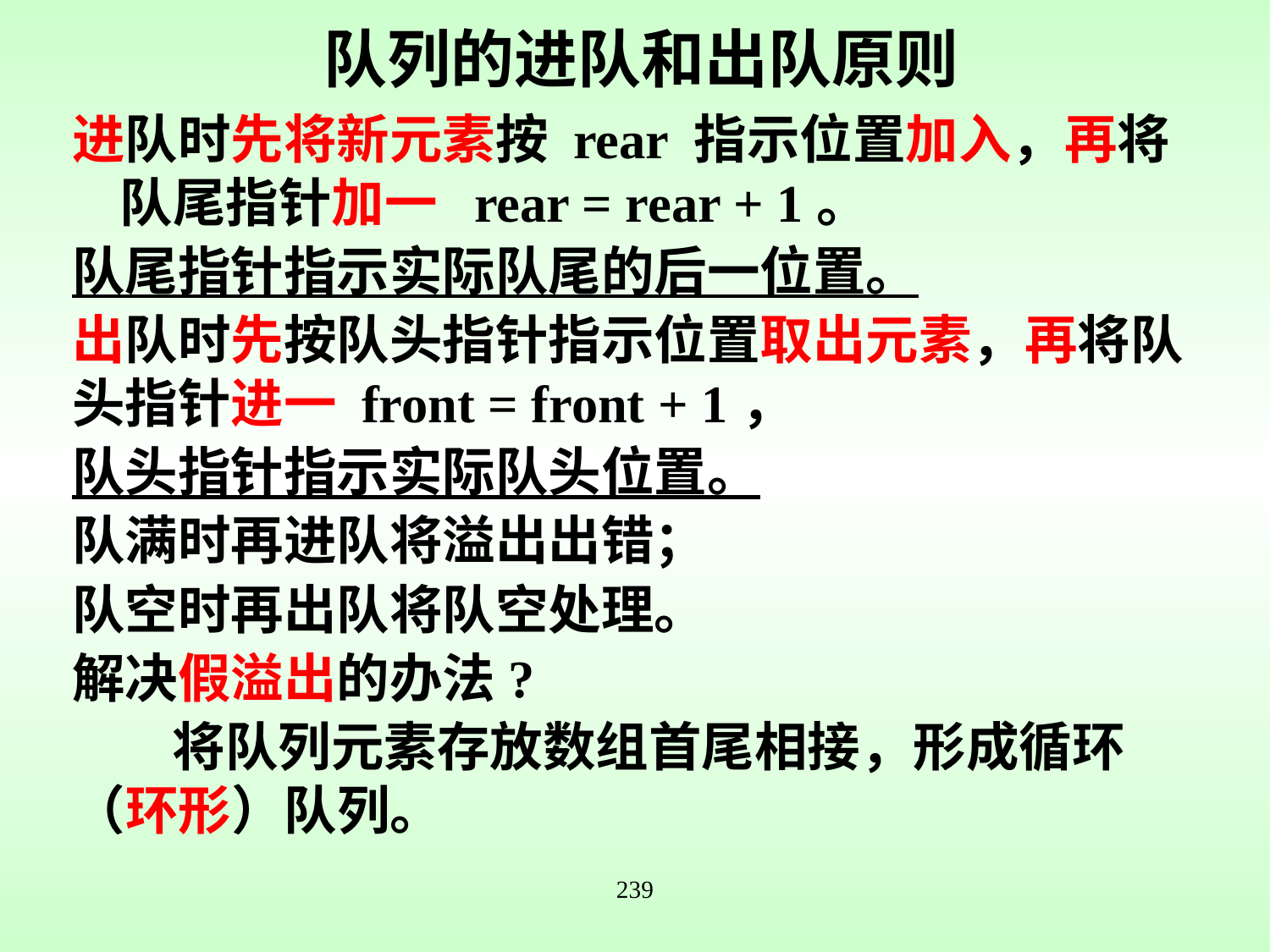

# 队列的进队和出队原则
进队时先将新元素按 rear 指示位置加入，再将队尾指针加一  rear = rear + 1。
队尾指针指示实际队尾的后一位置。
出队时先按队头指针指示位置取出元素，再将队头指针进一 front = front + 1，
队头指针指示实际队头位置。
队满时再进队将溢出出错；
队空时再出队将队空处理。
解决假溢出的办法?
将队列元素存放数组首尾相接，形成循环（环形）队列。
239